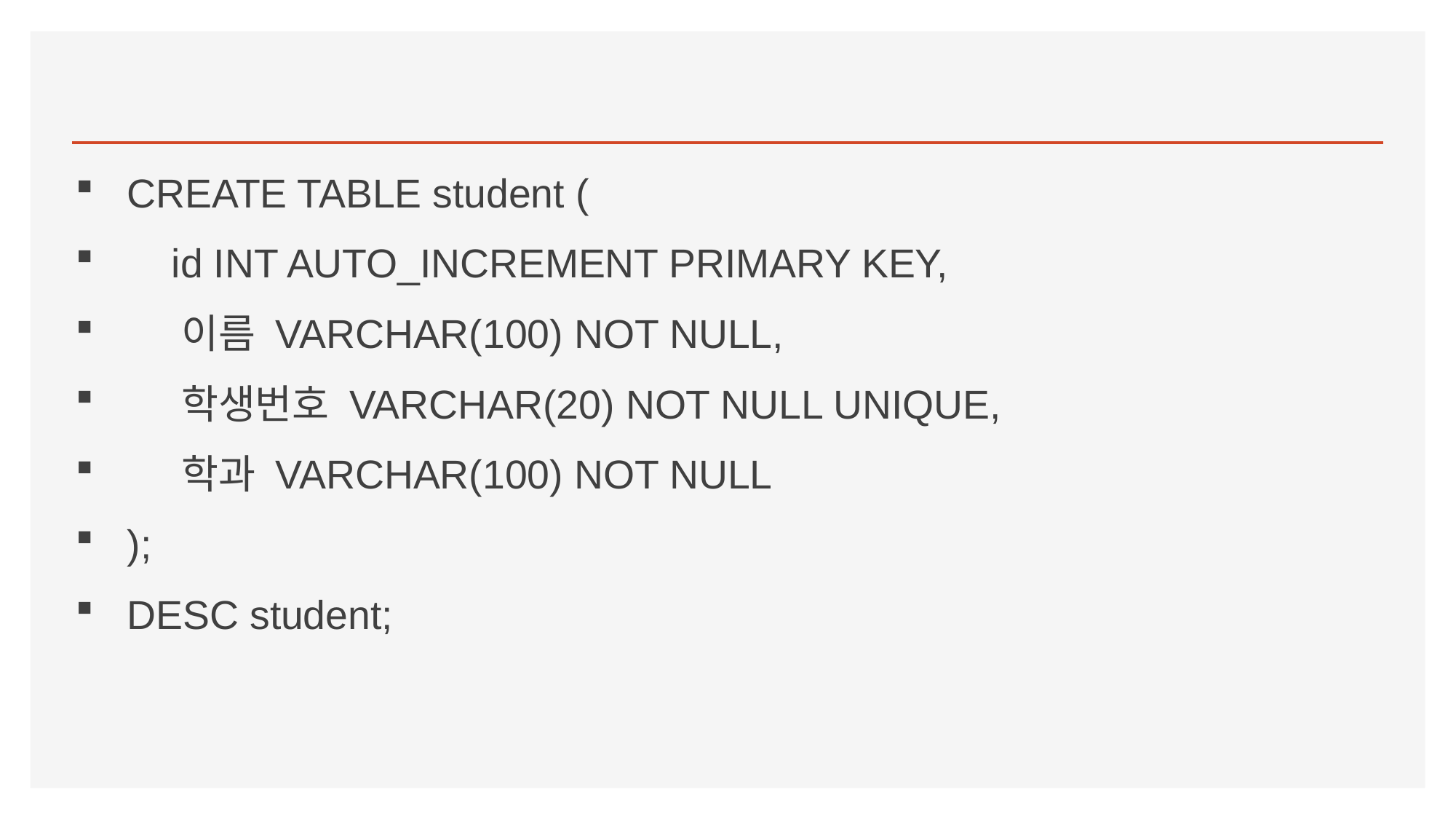

#
CREATE TABLE student (
    id INT AUTO_INCREMENT PRIMARY KEY,
    이름 VARCHAR(100) NOT NULL,
    학생번호 VARCHAR(20) NOT NULL UNIQUE,
    학과 VARCHAR(100) NOT NULL
);
DESC student;